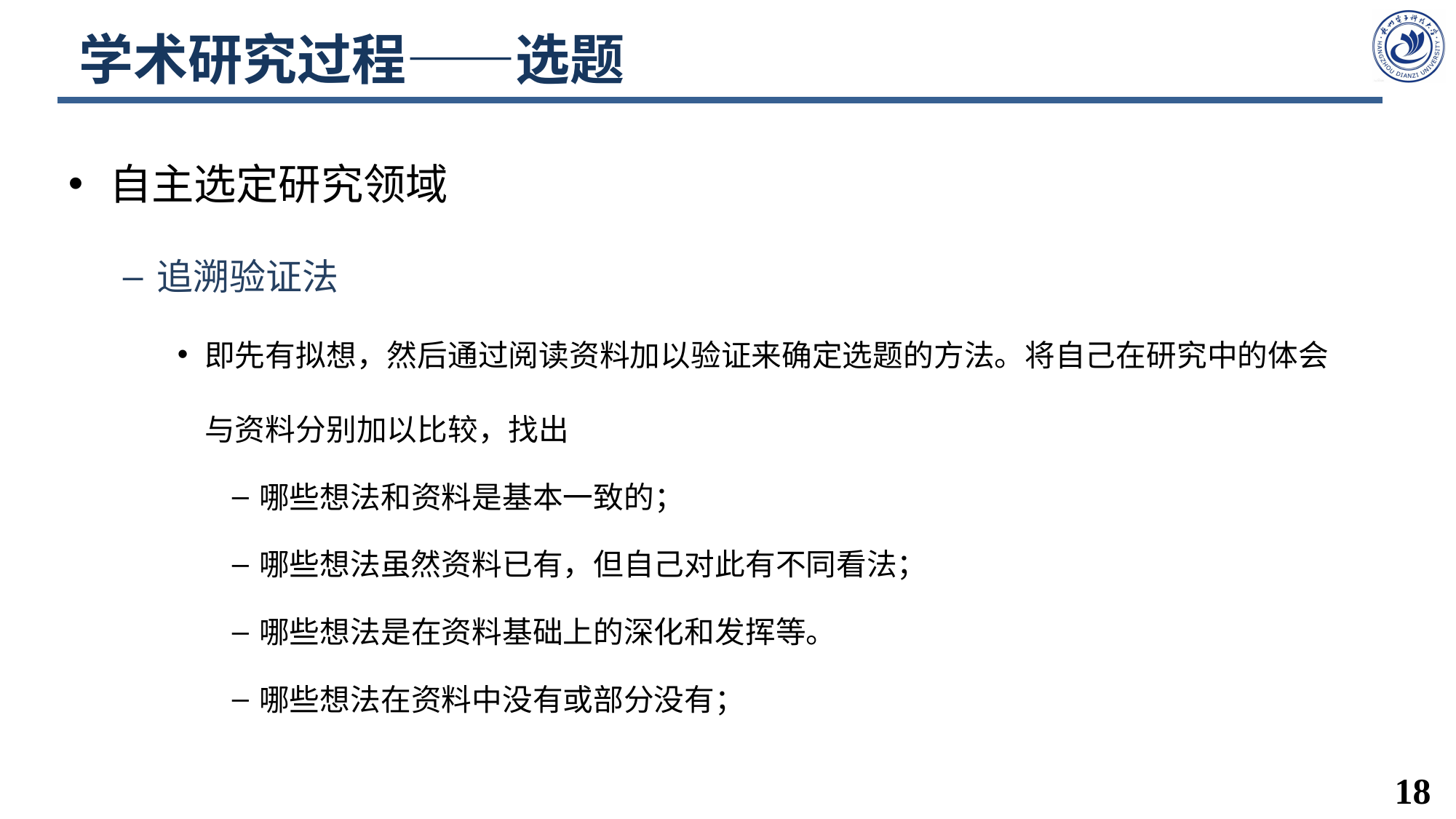

# 学术研究过程——选题
自主选定研究领域
追溯验证法
即先有拟想，然后通过阅读资料加以验证来确定选题的方法。将自己在研究中的体会与资料分别加以比较，找出
哪些想法和资料是基本一致的；
哪些想法虽然资料已有，但自己对此有不同看法；
哪些想法是在资料基础上的深化和发挥等。
哪些想法在资料中没有或部分没有；

18